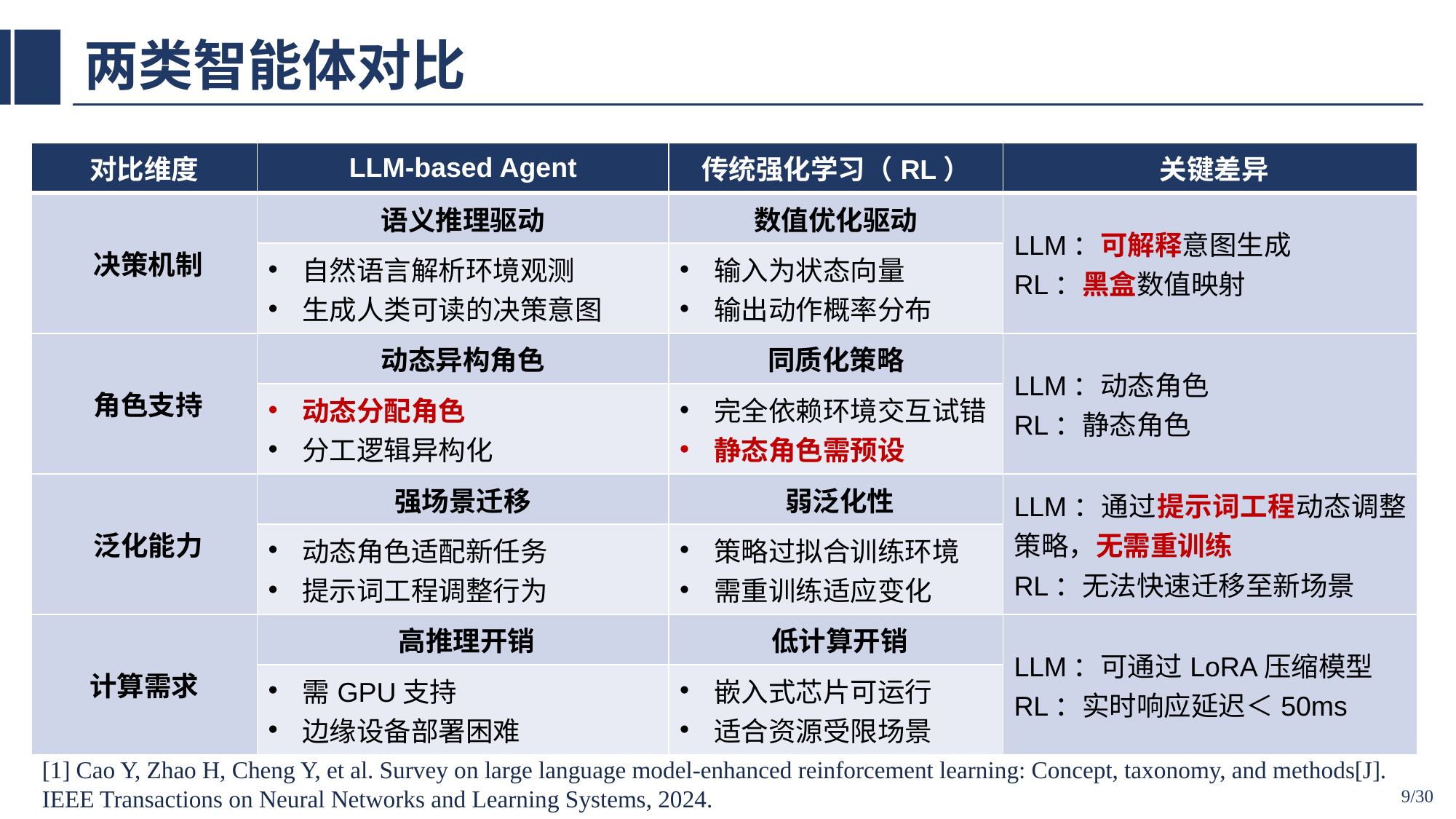

# 两类智能体对比
| 对比维度​ | ​​LLM-based Agent​ | 传统强化学习（RL）​ | ​​关键差异​ |
| --- | --- | --- | --- |
| ​​决策机制​ | 语义推理驱动​ | 数值优化驱动​ | LLM：可解释意图生成 RL：黑盒数值映射 |
|  | 自然语言解析环境观测 生成人类可读的决策意图 | 输入为状态向量 输出动作概率分布 |  |
| ​​角色支持​​ | 动态异构角色​ | 同质化策略​ | LLM：动态角色 RL：静态角色 |
|  | 动态分配角色 分工逻辑异构化 | 完全依赖环境交互试错 静态角色需预设 |  |
| ​​泛化能力 | 强场景迁移​ | ​​弱泛化性​ | LLM：通过提示词工程动态调整策略，无需重训练 RL：无法快速迁移至新场景 |
|  | 动态角色适配新任务 提示词工程调整行为 | 策略过拟合训练环境 需重训练适应变化 |  |
| 计算需求​ | ​​高推理开销​ | ​​低计算开销​ | LLM：可通过LoRA压缩模型 RL：实时响应延迟＜50ms |
|  | 需GPU支持 边缘设备部署困难 | 嵌入式芯片可运行 适合资源受限场景 |  |
[1] Cao Y, Zhao H, Cheng Y, et al. Survey on large language model-enhanced reinforcement learning: Concept, taxonomy, and methods[J]. IEEE Transactions on Neural Networks and Learning Systems, 2024.
9/30